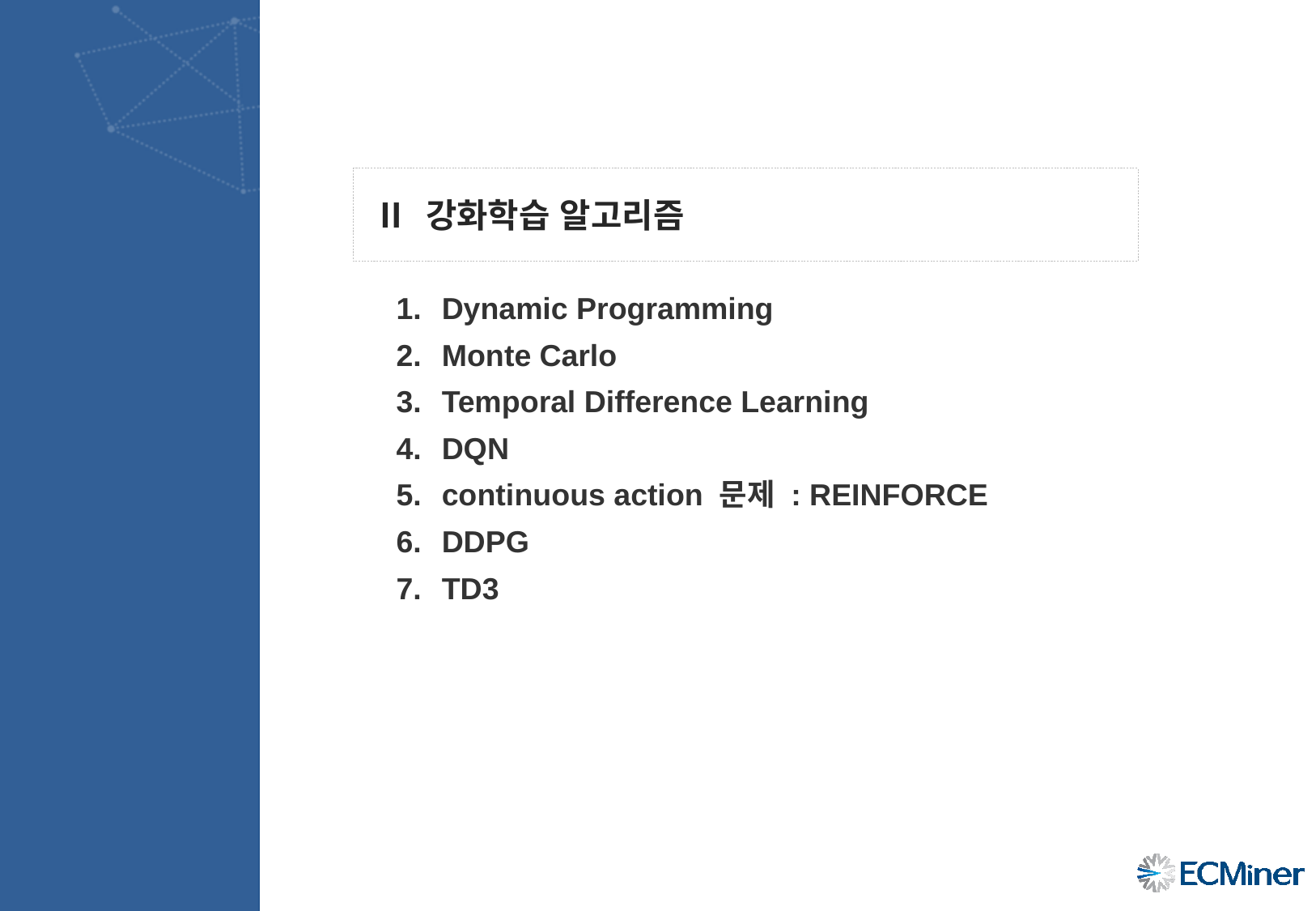

Ⅱ 강화학습 알고리즘
Dynamic Programming
Monte Carlo
Temporal Difference Learning
DQN
continuous action 문제 : REINFORCE
DDPG
TD3